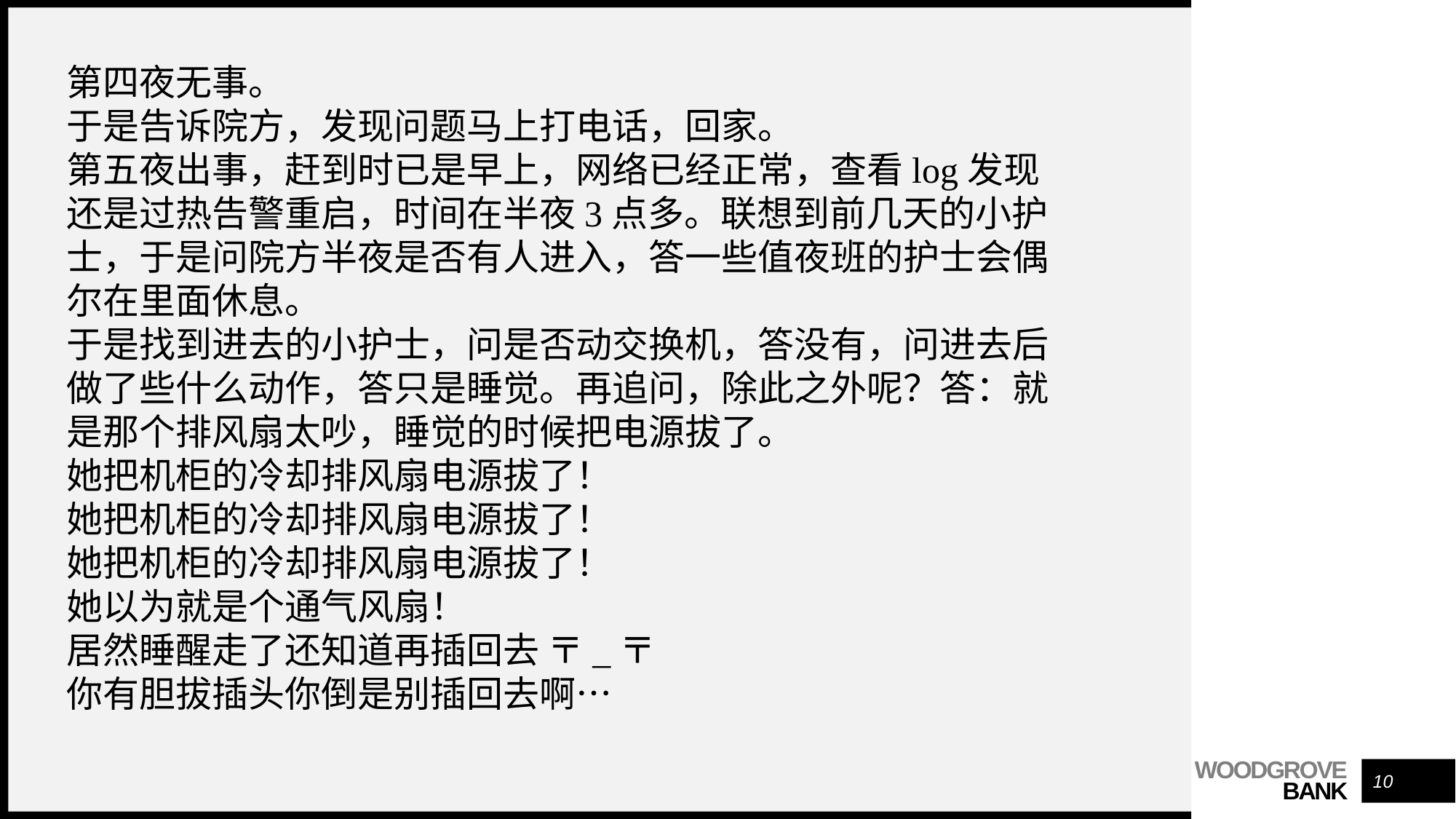

第四夜无事。
于是告诉院方，发现问题马上打电话，回家。
第五夜出事，赶到时已是早上，网络已经正常，查看log发现还是过热告警重启，时间在半夜3点多。联想到前几天的小护士，于是问院方半夜是否有人进入，答一些值夜班的护士会偶尔在里面休息。
于是找到进去的小护士，问是否动交换机，答没有，问进去后做了些什么动作，答只是睡觉。再追问，除此之外呢？答：就是那个排风扇太吵，睡觉的时候把电源拔了。
她把机柜的冷却排风扇电源拔了！
她把机柜的冷却排风扇电源拔了！
她把机柜的冷却排风扇电源拔了！
她以为就是个通气风扇！
居然睡醒走了还知道再插回去 〒_〒
你有胆拔插头你倒是别插回去啊…

10